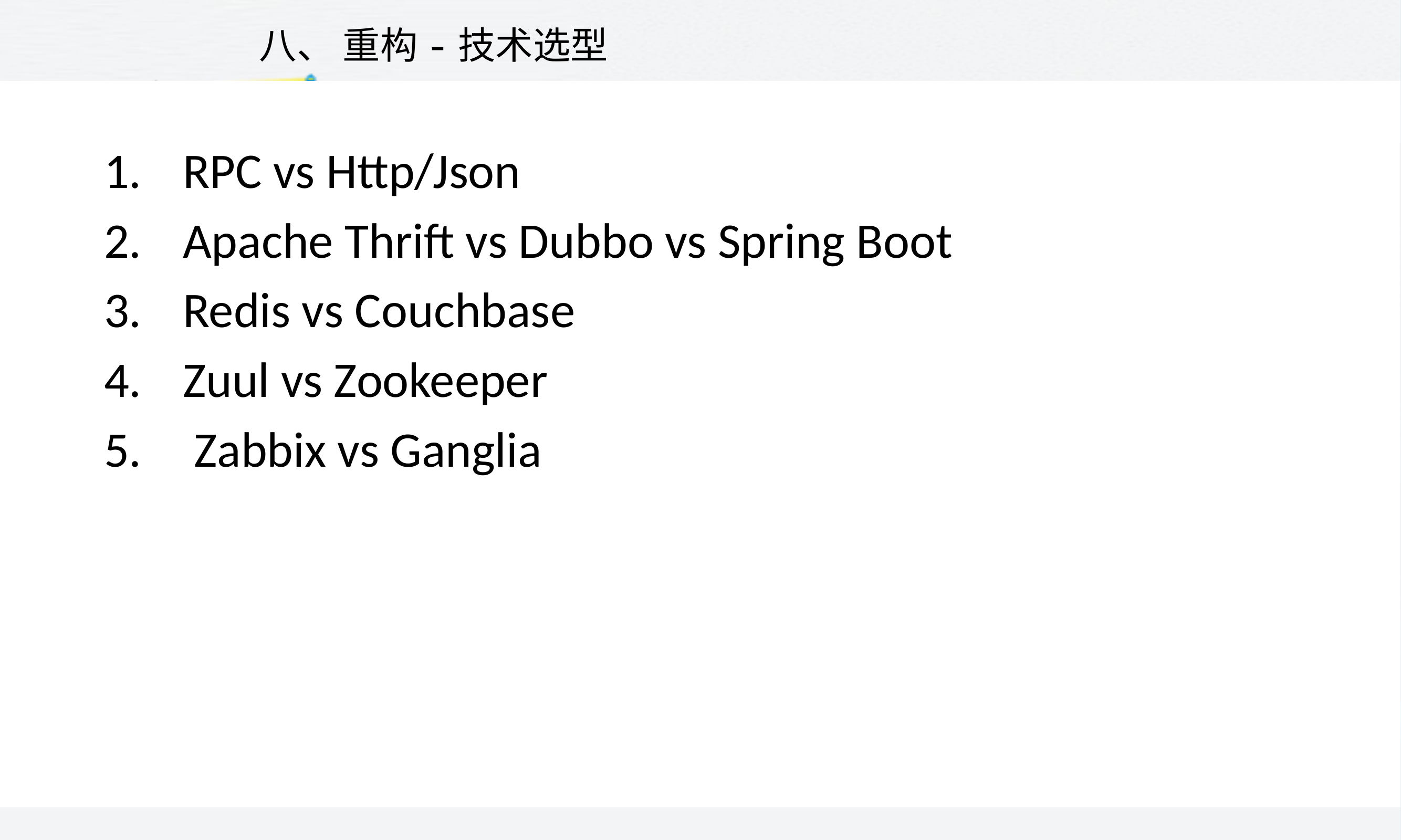

# 八、 重构-技术选型
RPC vs Http/Json
Apache Thrift vs Dubbo vs Spring Boot
Redis vs Couchbase
Zuul vs Zookeeper
 Zabbix vs Ganglia